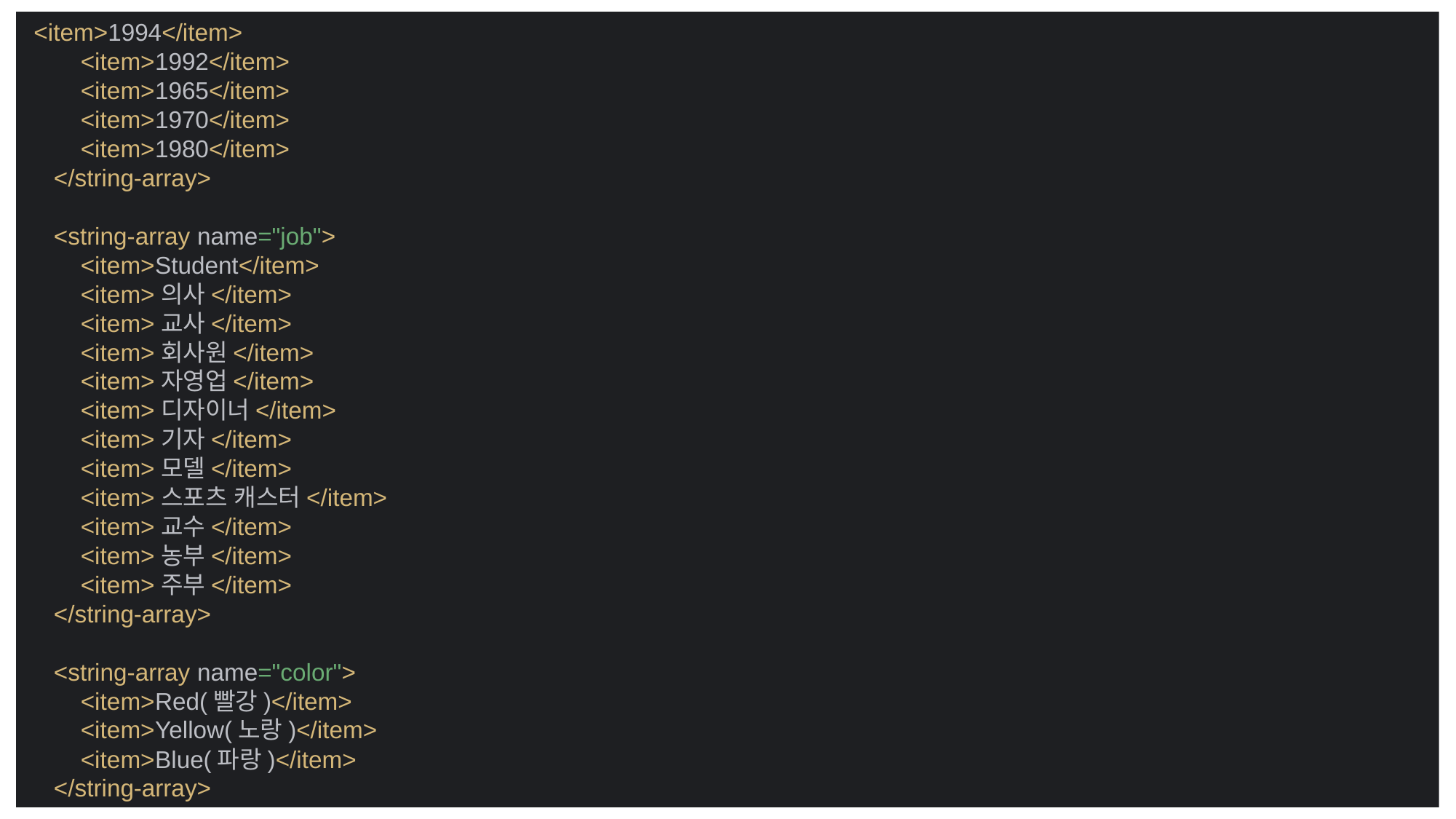

<item>1994</item>
        <item>1992</item>
        <item>1965</item>
        <item>1970</item>
        <item>1980</item>
    </string-array>
    <string-array name="job">
        <item>Student</item>
        <item>의사</item>
        <item>교사</item>
        <item>회사원</item>
        <item>자영업</item>
        <item>디자이너</item>
        <item>기자</item>
        <item>모델</item>
        <item>스포츠 캐스터</item>
        <item>교수</item>
        <item>농부</item>
        <item>주부</item>
    </string-array>
    <string-array name="color">
        <item>Red(빨강)</item>
        <item>Yellow(노랑)</item>
        <item>Blue(파랑)</item>
    </string-array>